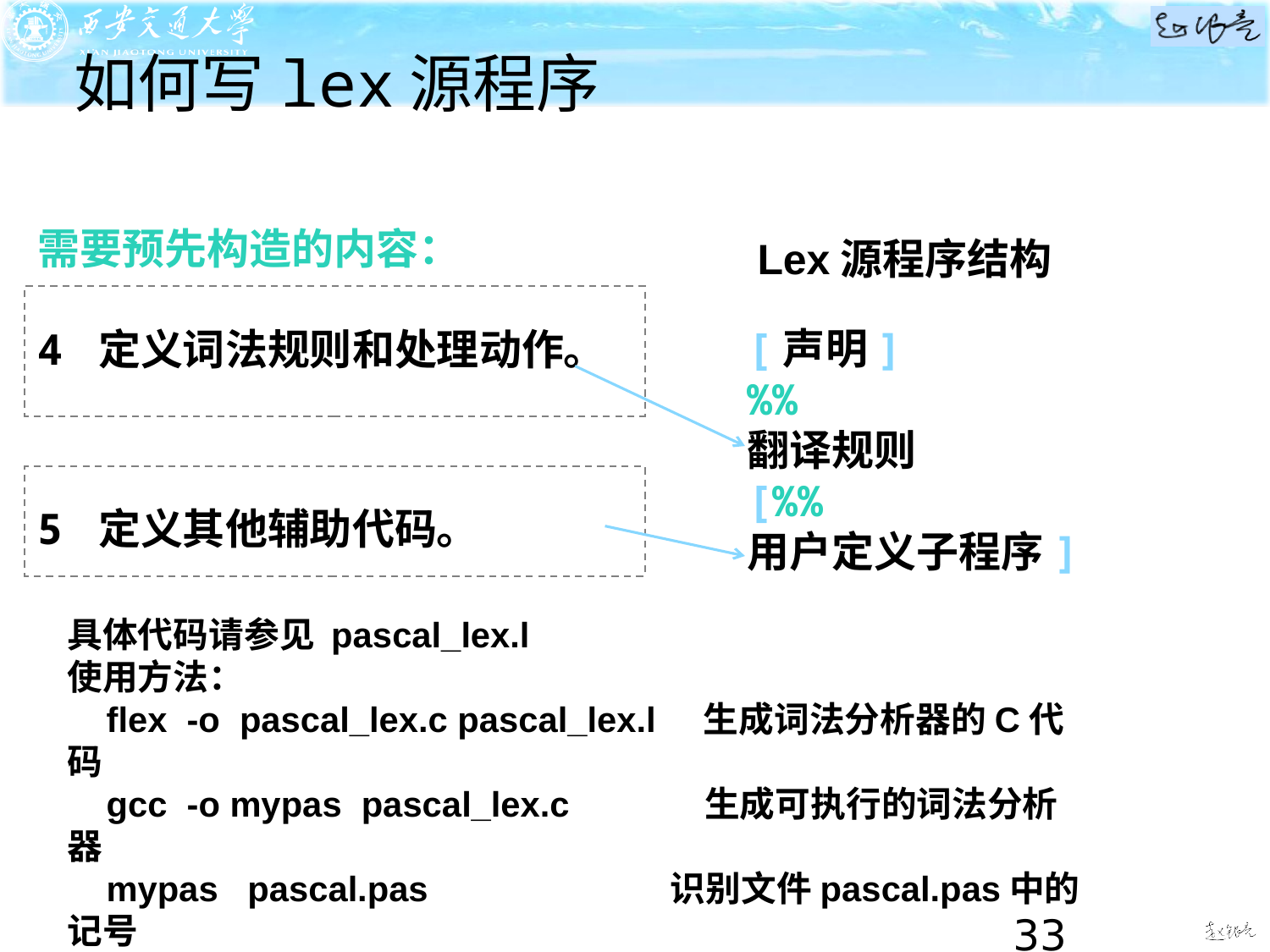

如何写lex源程序
需要预先构造的内容：
Lex源程序结构

4 定义词法规则和处理动作。
[声明]
%%
翻译规则
[%%
用户定义子程序]

5 定义其他辅助代码。

具体代码请参见 pascal_lex.l
使用方法：
    flex  -o  pascal_lex.c pascal_lex.l    生成词法分析器的C代码
    gcc  -o mypas  pascal_lex.c             生成可执行的词法分析器
    mypas   pascal.pas                        识别文件pascal.pas中的记号
33